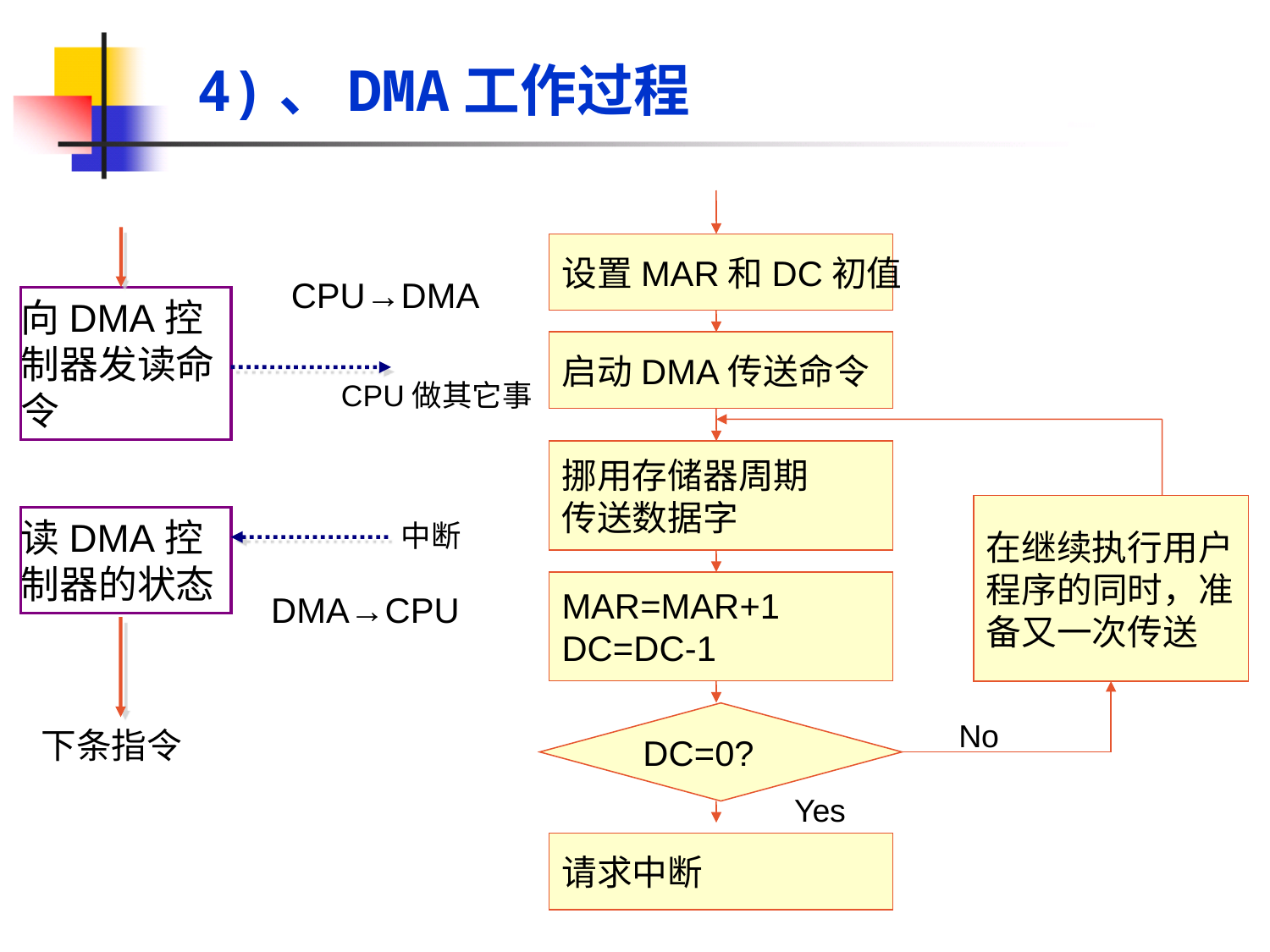

4)、DMA工作过程

设置MAR和DC初值

启动DMA传送命令

挪用存储器周期
传送数据字
在继续执行用户
程序的同时，准
备又一次传送

MAR=MAR+1
DC=DC-1

DC=0?

请求中断

CPU→DMA

向DMA控制器发读命令
CPU做其它事

读DMA控制器的状态
中断
DMA→CPU

No
下条指令
Yes